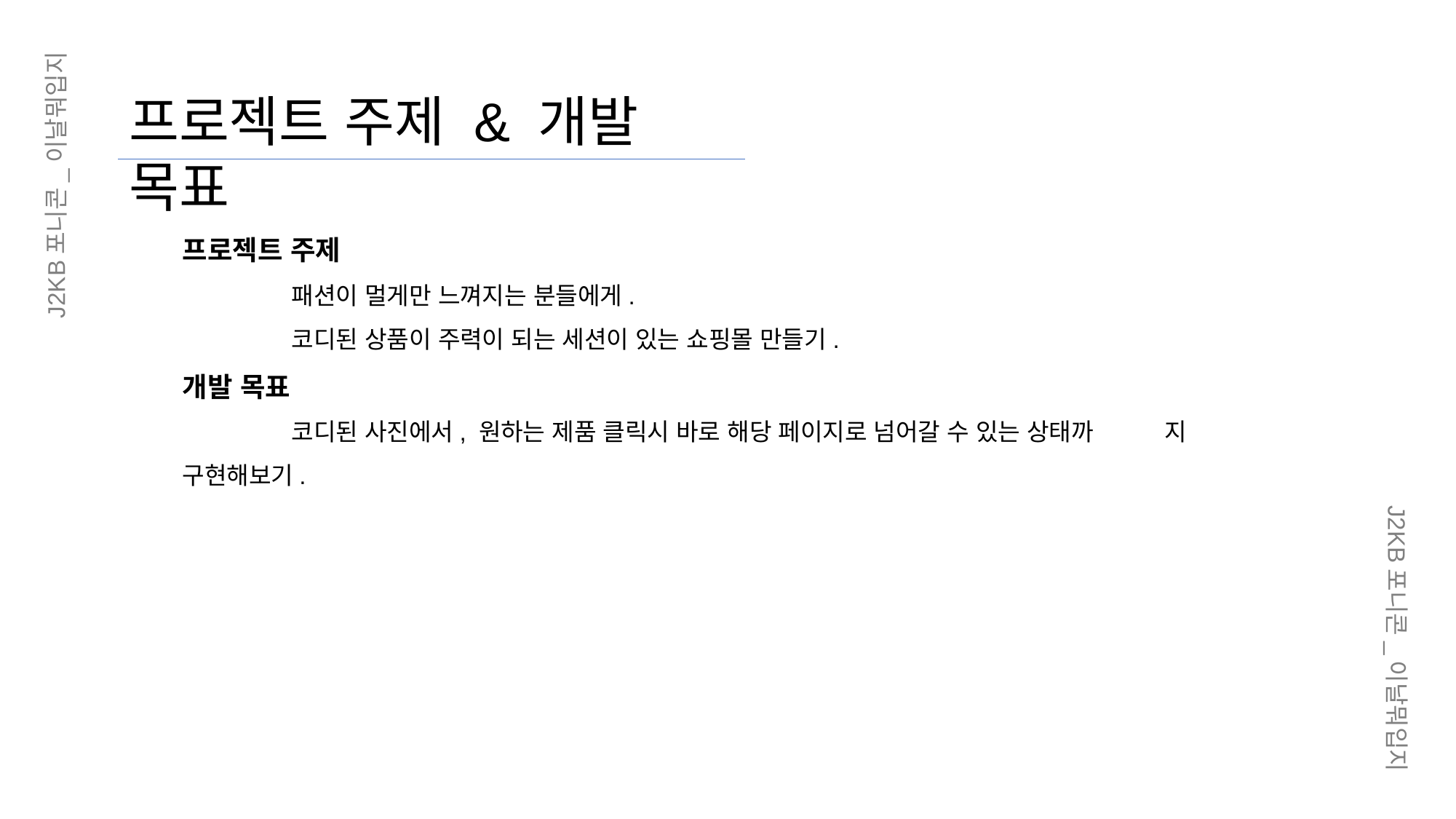

프로젝트 주제 & 개발 목표
J2KB포니콘_이날뭐입지
프로젝트 주제
	패션이 멀게만 느껴지는 분들에게.
	코디된 상품이 주력이 되는 세션이 있는 쇼핑몰 만들기.
개발 목표
	코디된 사진에서, 원하는 제품 클릭시 바로 해당 페이지로 넘어갈 수 있는 상태까	지 구현해보기.
J2KB포니콘_이날뭐입지